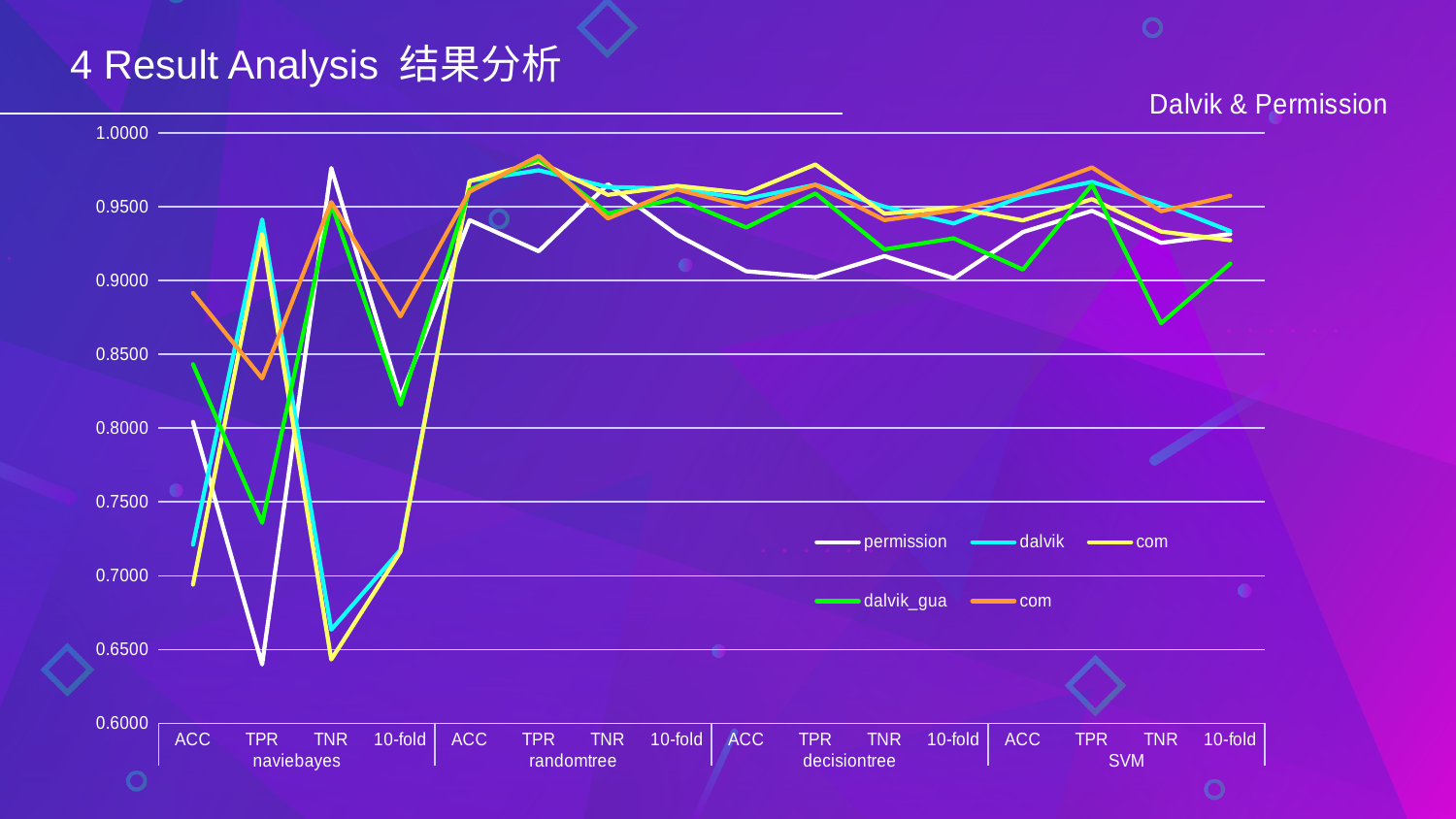

4 Result Analysis 结果分析

### Chart: Dalvik & Permission

| Category | permission | dalvik | com | dalvik_gua | com |
|---|---|---|---|---|---|
| ACC | 0.8042 | 0.720977596741344 | 0.693961105424769 | 0.843177189409368 | 0.89150460593654 |
| TPR | 0.6399 | 0.941291585127201 | 0.931506849315068 | 0.735812133072407 | 0.833659491193737 |
| TNR | 0.9761 | 0.663448275862069 | 0.643243243243243 | 0.951898734177215 | 0.953020134228187 |
| 10-fold | 0.8203 | 0.717416275080182 | 0.716252949504483 | 0.815783732378608 | 0.875625294950448 |
| ACC | 0.940876656472986 | 0.967413441955193 | 0.967246673490276 | 0.961303462321792 | 0.960081883316274 |
| TPR | 0.919765166340508 | 0.974559686888454 | 0.980430528375733 | 0.98238747553816 | 0.984344422700587 |
| TNR | 0.965092402464065 | 0.963249516441005 | 0.95793499043977 | 0.945386064030131 | 0.941947565543071 |
| 10-fold | 0.930827751824543 | 0.962113075259192 | 0.964074563473336 | 0.955397367047064 | 0.961612081170363 |
| ACC | 0.906218144750254 | 0.955193482688391 | 0.959058341862845 | 0.935845213849287 | 0.949846468781985 |
| TPR | 0.902152641878669 | 0.96477495107632 | 0.978473581213307 | 0.958904109589041 | 0.96477495107632 |
| TNR | 0.916500994035785 | 0.949903660886319 | 0.945179584120983 | 0.921052631578947 | 0.940839694656488 |
| 10-fold | 0.901449316147914 | 0.93860203624972 | 0.949328928739971 | 0.928516819571865 | 0.947491269466729 |
| ACC | 0.932721712538226 | 0.957230142566191 | 0.940634595701125 | 0.907331975560081 | 0.959058341862845 |
| TPR | 0.947162426614481 | 0.966731898238747 | 0.954990215264187 | 0.96477495107632 | 0.97651663405088 |
| TNR | 0.925430210325047 | 0.951830443159922 | 0.933078393881453 | 0.871024734982332 | 0.946869070208728 |
| 10-fold | 0.931444062963171 | 0.933395800701126 | 0.927195847097687 | 0.91139516670396 | 0.957319490325625 |